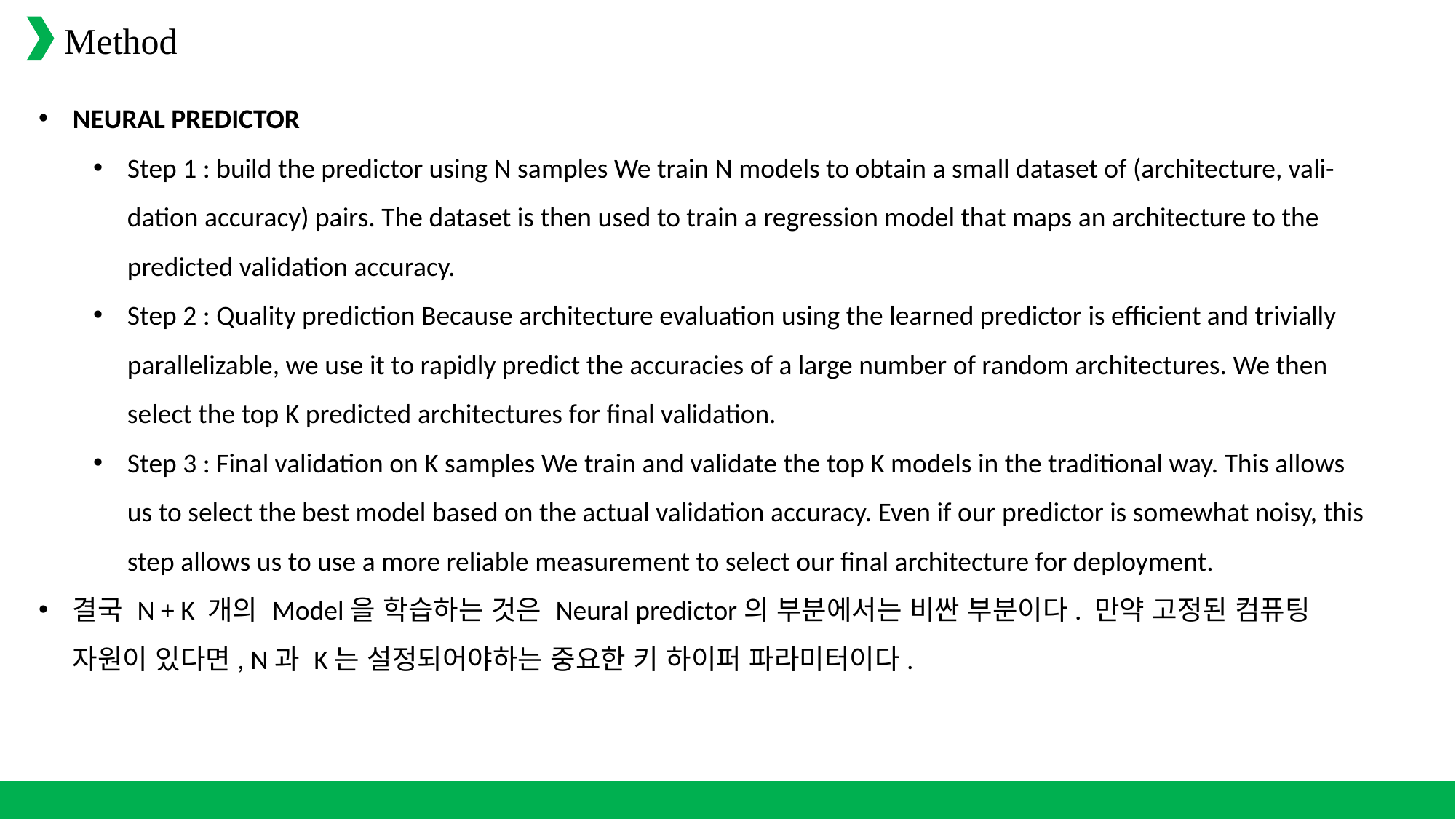

Method
NEURAL PREDICTOR
Step 1 : build the predictor using N samples We train N models to obtain a small dataset of (architecture, vali- dation accuracy) pairs. The dataset is then used to train a regression model that maps an architecture to the predicted validation accuracy.
Step 2 : Quality prediction Because architecture evaluation using the learned predictor is efficient and trivially parallelizable, we use it to rapidly predict the accuracies of a large number of random architectures. We then select the top K predicted architectures for final validation.
Step 3 : Final validation on K samples We train and validate the top K models in the traditional way. This allows us to select the best model based on the actual validation accuracy. Even if our predictor is somewhat noisy, this step allows us to use a more reliable measurement to select our final architecture for deployment.
결국 N + K 개의 Model을 학습하는 것은 Neural predictor의 부분에서는 비싼 부분이다. 만약 고정된 컴퓨팅 자원이 있다면, N과 K는 설정되어야하는 중요한 키 하이퍼 파라미터이다.